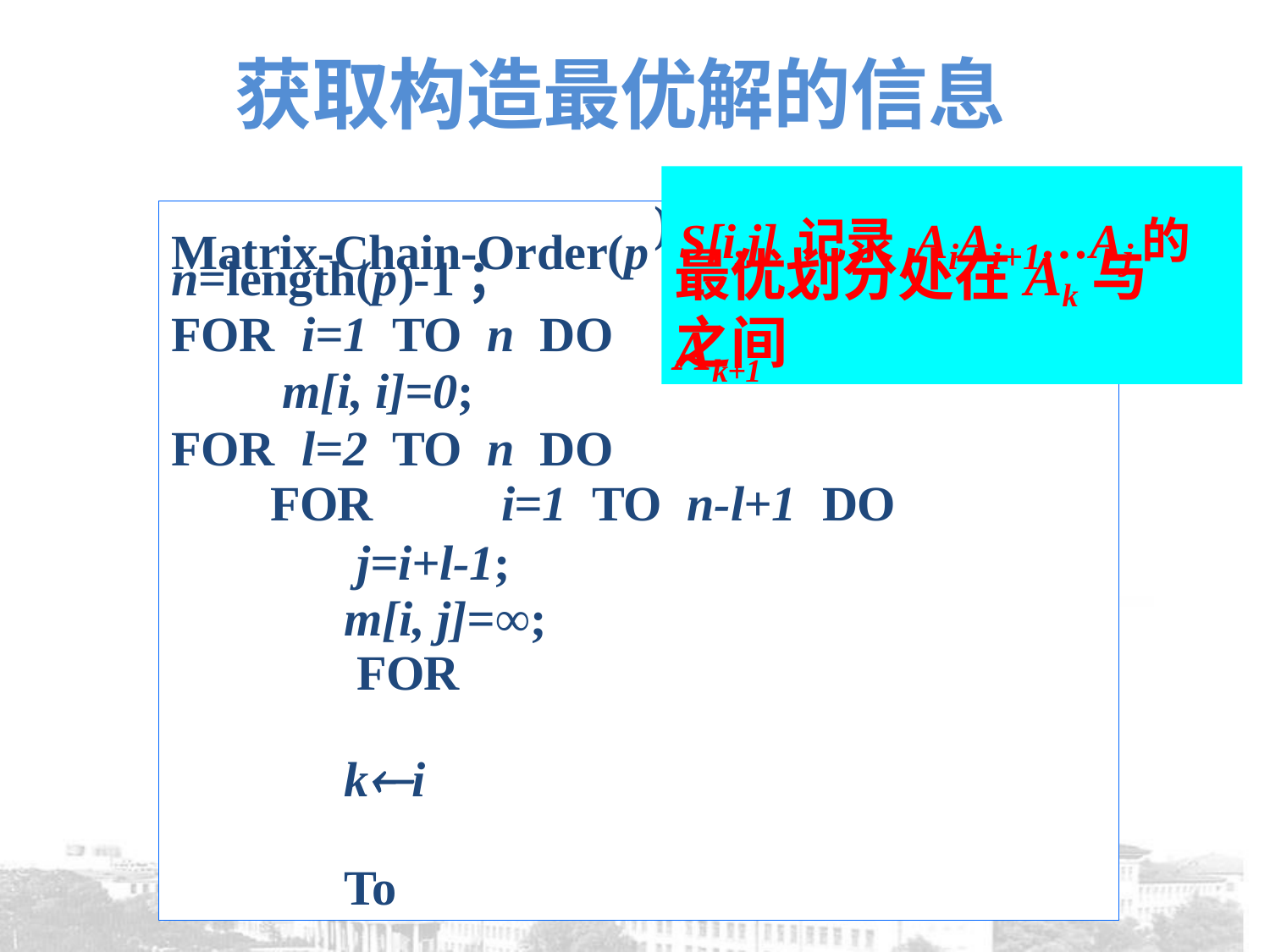

# 获取构造最优解的信息

Matrix-Chain-Order(p	S[i,j]记录AiAi+1…Aj的
)

最优划分处在Ak与Ak+1
n=length(p)-1；
FOR	i=1	TO	n	DO
m[i, i]=0;
FOR	l=2	TO	n	DO
之间
FOR	i=1	TO	n-l+1	DO
j=i+l-1; m[i, j]=∞;
FOR	k←i	To	j-1	DO
q = m[i, k]+m[k+1, j]+pi-1 pk pj
IF	q<m[i,	j]	THEN	m[i,j]=q ，
s[i,j]=k;
Return m and s.